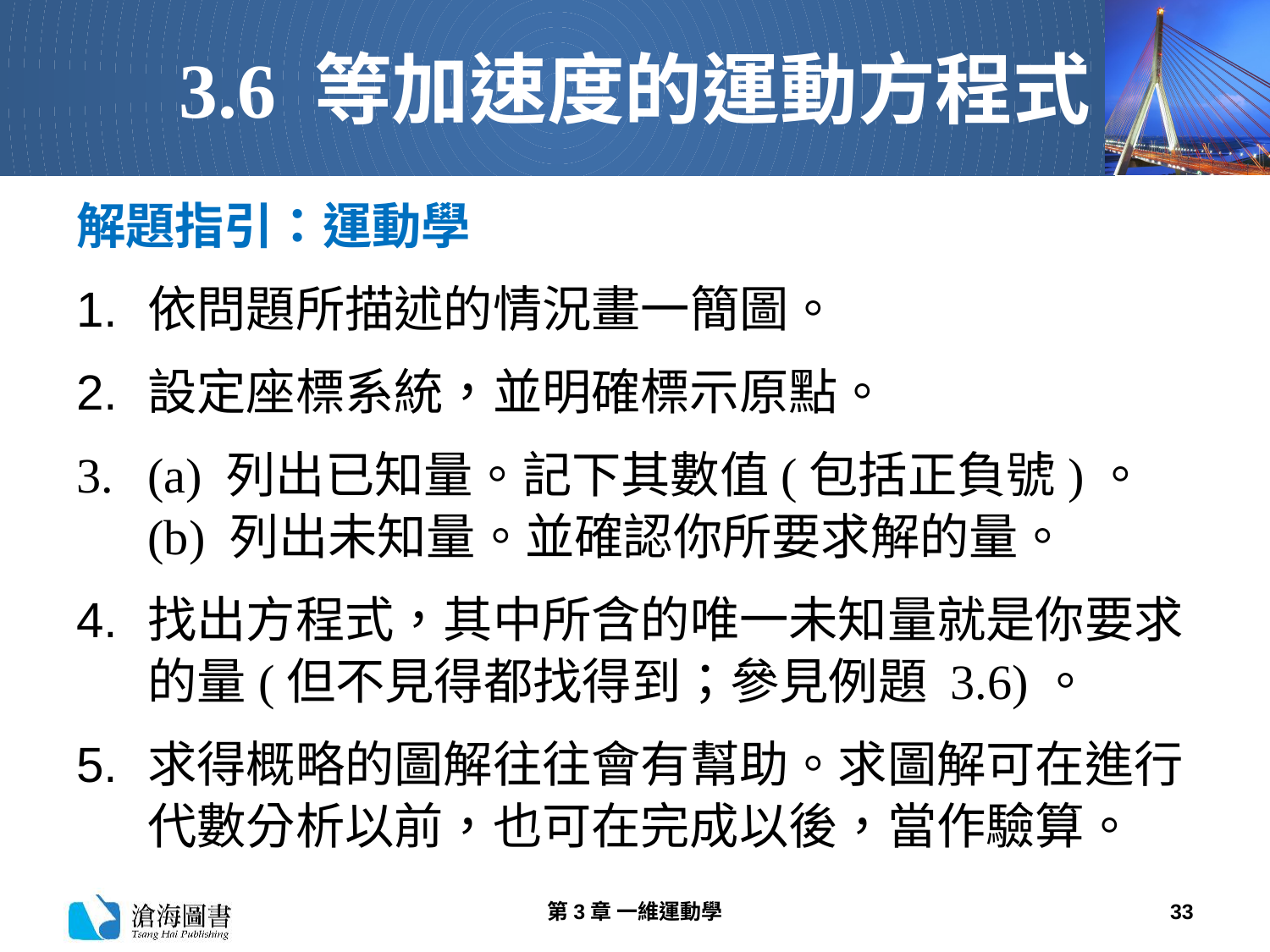

# 3.6 等加速度的運動方程式
解題指引：運動學
依問題所描述的情況畫一簡圖。
設定座標系統，並明確標示原點。
(a) 列出已知量。記下其數值(包括正負號)。
(b) 列出未知量。並確認你所要求解的量。
找出方程式，其中所含的唯一未知量就是你要求的量(但不見得都找得到；參見例題 3.6)。
求得概略的圖解往往會有幫助。求圖解可在進行代數分析以前，也可在完成以後，當作驗算。
第3章 一維運動學
33